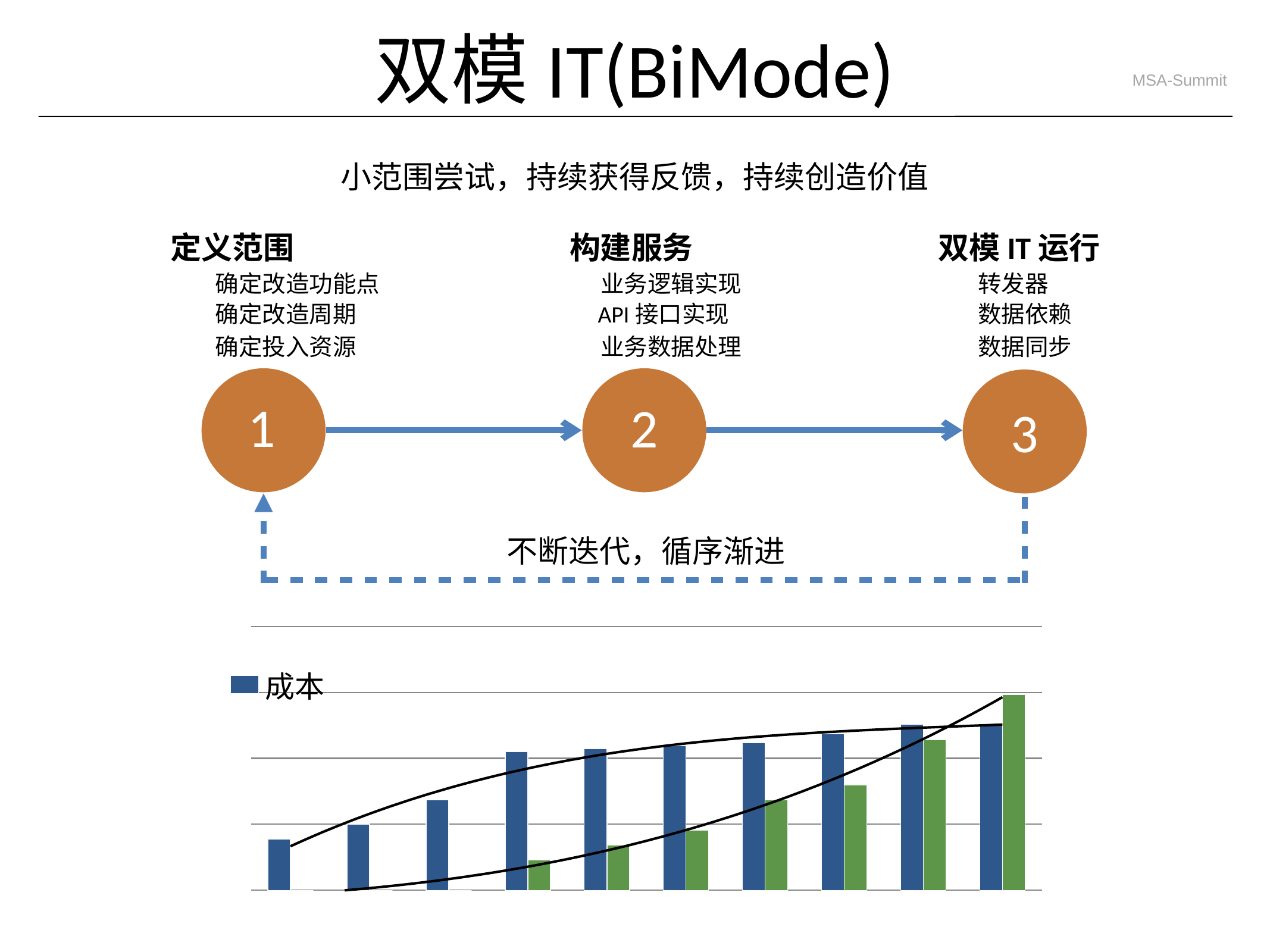

# 双模IT(BiMode)
小范围尝试，持续获得反馈，持续创造价值
定义范围
构建服务
双模IT运行
确定改造功能点
业务逻辑实现
转发器
确定改造周期
API接口实现
数据依赖
确定投入资源
业务数据处理
数据同步

1

2

3

不断迭代，循序渐进

### Chart

| Category | 成本 | 收益 |
|---|---|---|
| 1 | 17.0 | 0.0 |
| 2 | 22.0 | 0.0 |
| 3 | 30.0 | 0.0 |
| 4 | 46.0 | 10.0 |
| 5 | 47.0 | 15.0 |
| 6 | 48.0 | 20.0 |
| 7 | 49.0 | 30.0 |
| 8 | 52.0 | 35.0 |
| 9 | 55.0 | 50.0 |
| Untitled 1 | 55.0 | 65.0 |
30